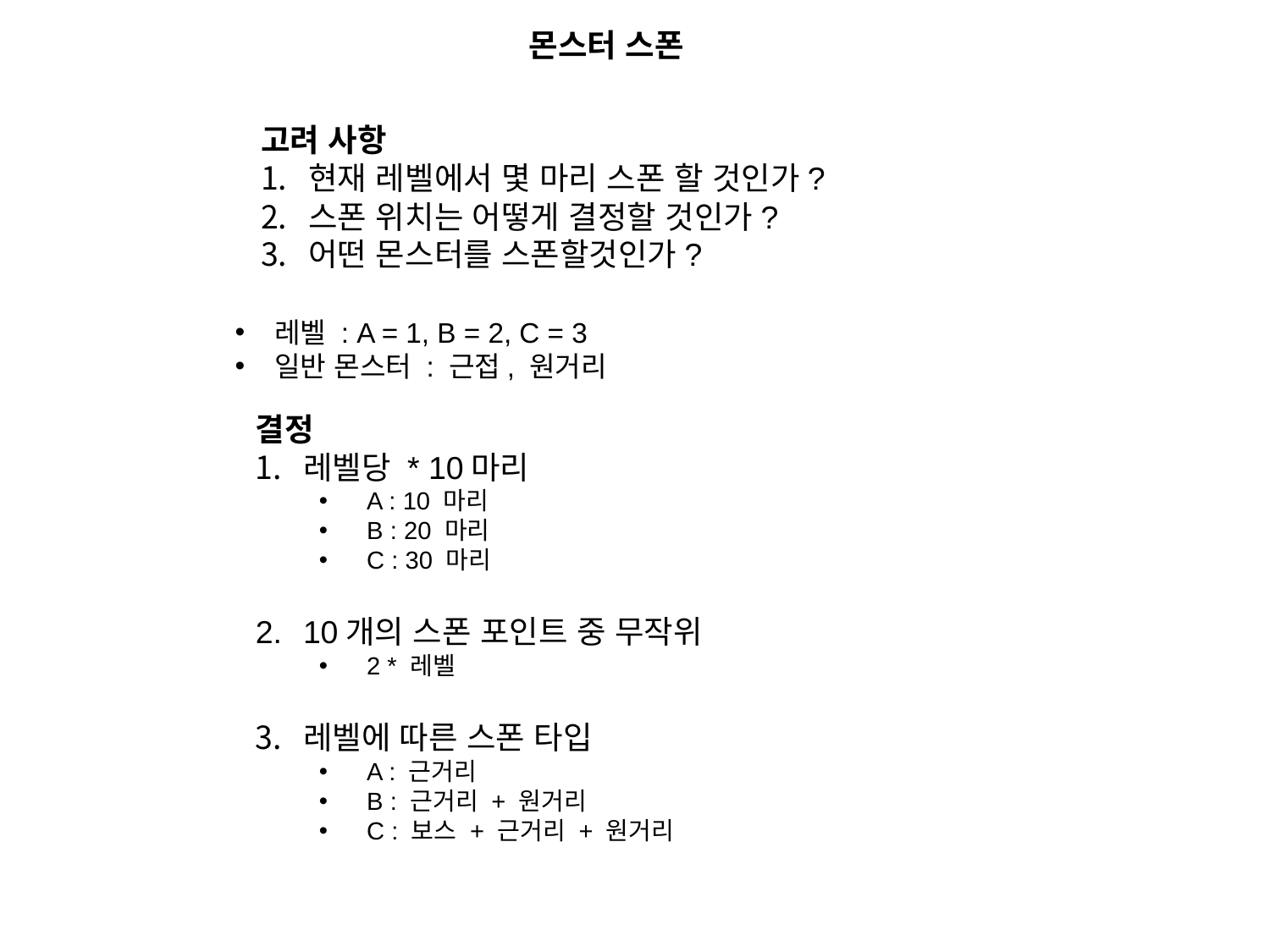

몬스터 스폰
고려 사항
현재 레벨에서 몇 마리 스폰 할 것인가?
스폰 위치는 어떻게 결정할 것인가?
어떤 몬스터를 스폰할것인가?
레벨 : A = 1, B = 2, C = 3
일반 몬스터 : 근접, 원거리
결정
레벨당 * 10마리
A : 10 마리
B : 20 마리
C : 30 마리

10개의 스폰 포인트 중 무작위
2 * 레벨

레벨에 따른 스폰 타입
A : 근거리
B : 근거리 + 원거리
C : 보스 + 근거리 + 원거리